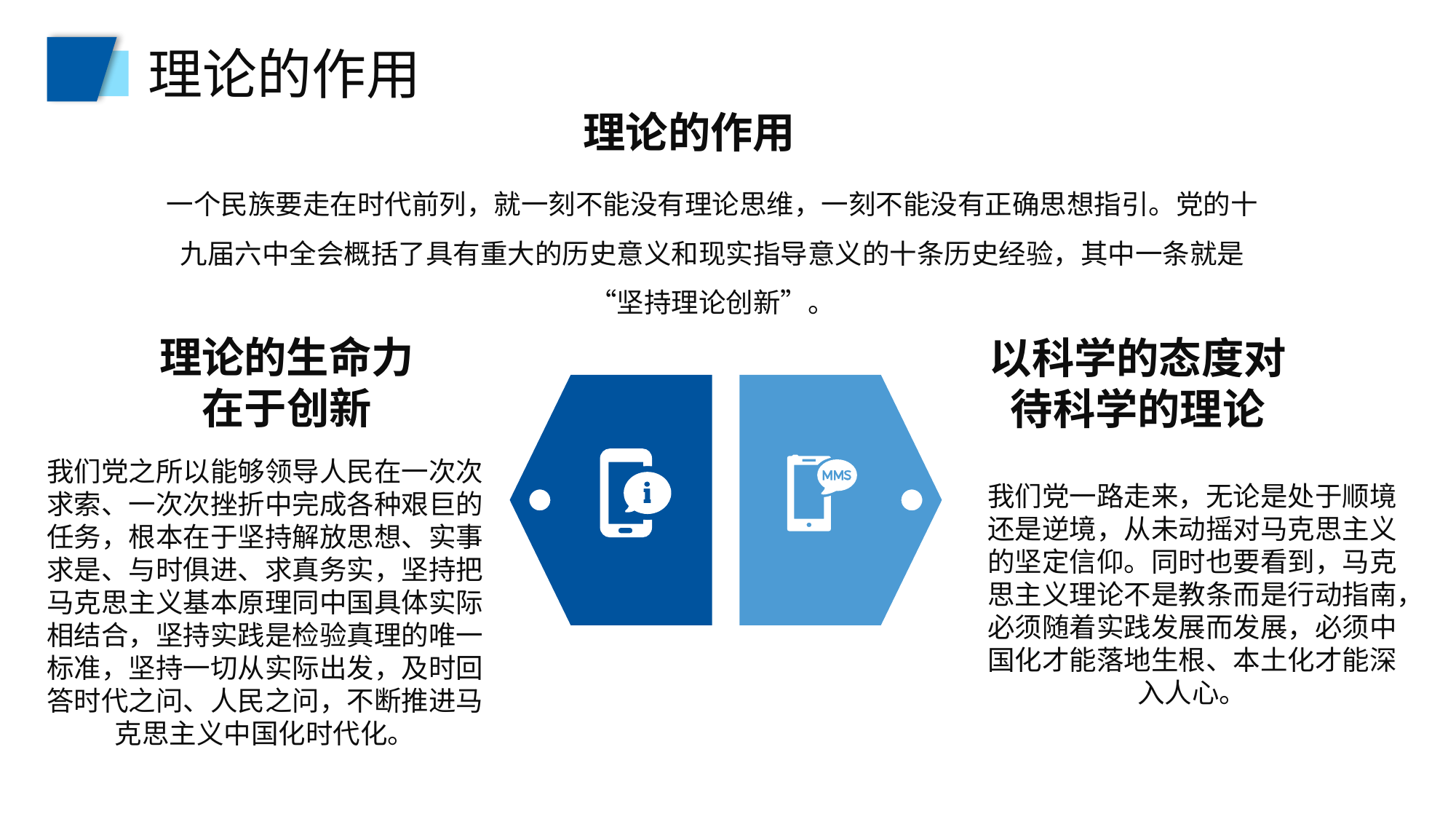

理论的作用
理论的作用
一个民族要走在时代前列，就一刻不能没有理论思维，一刻不能没有正确思想指引。党的十九届六中全会概括了具有重大的历史意义和现实指导意义的十条历史经验，其中一条就是“坚持理论创新”。
理论的生命力在于创新
以科学的态度对待科学的理论

我们党之所以能够领导人民在一次次求索、一次次挫折中完成各种艰巨的任务，根本在于坚持解放思想、实事求是、与时俱进、求真务实，坚持把马克思主义基本原理同中国具体实际相结合，坚持实践是检验真理的唯一标准，坚持一切从实际出发，及时回答时代之问、人民之问，不断推进马克思主义中国化时代化。
我们党一路走来，无论是处于顺境还是逆境，从未动摇对马克思主义的坚定信仰。同时也要看到，马克思主义理论不是教条而是行动指南，必须随着实践发展而发展，必须中国化才能落地生根、本土化才能深入人心。